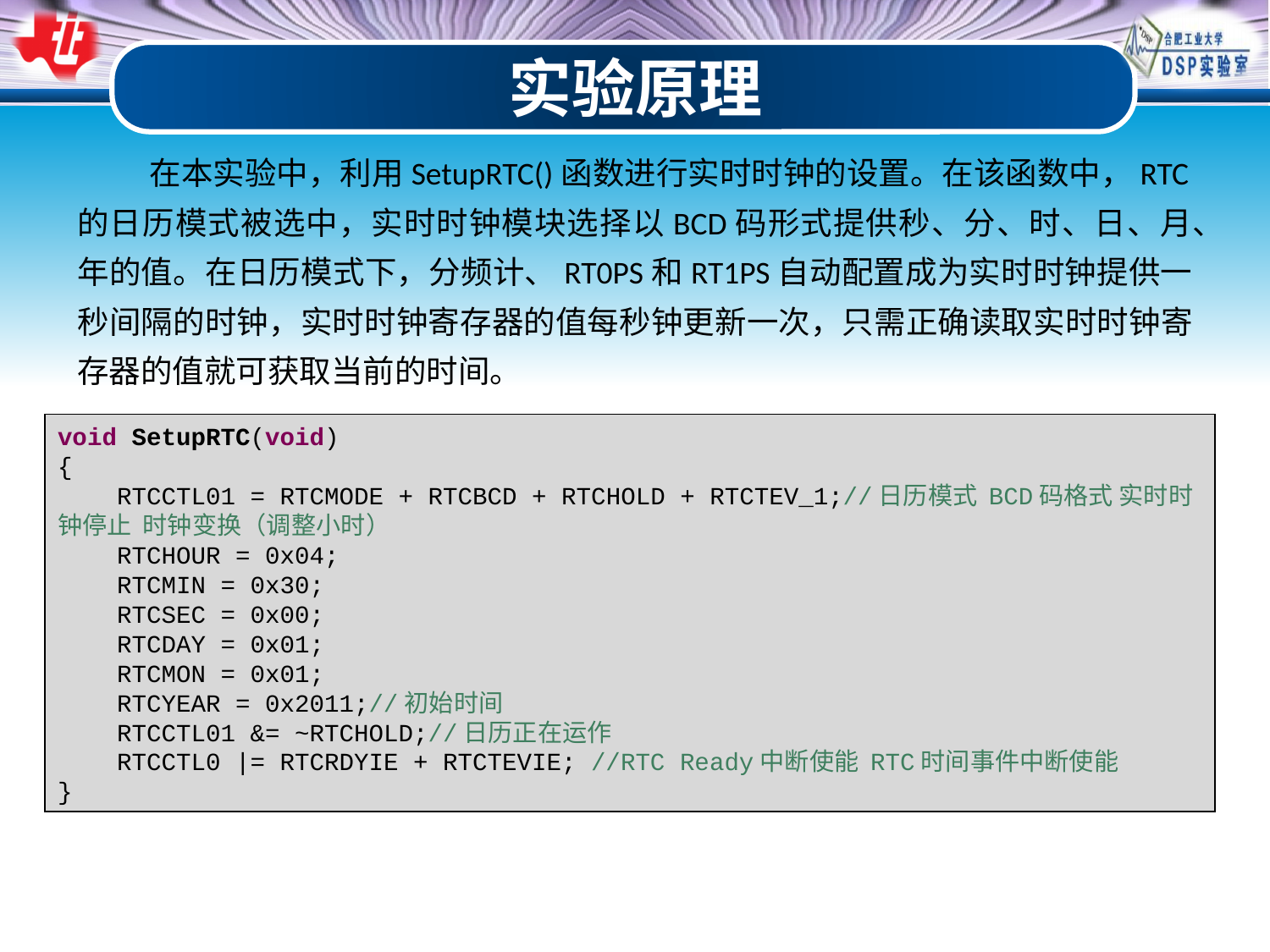

实验原理
         在本实验中，利用SetupRTC()函数进行实时时钟的设置。在该函数中，RTC的日历模式被选中，实时时钟模块选择以BCD码形式提供秒、分、时、日、月、年的值。在日历模式下，分频计、RT0PS和RT1PS自动配置成为实时时钟提供一秒间隔的时钟，实时时钟寄存器的值每秒钟更新一次，只需正确读取实时时钟寄存器的值就可获取当前的时间。
void SetupRTC(void)
{
    RTCCTL01 = RTCMODE + RTCBCD + RTCHOLD + RTCTEV_1;//日历模式 BCD码格式 实时时钟停止  时钟变换（调整小时）
    RTCHOUR = 0x04;
    RTCMIN = 0x30;
    RTCSEC = 0x00;
    RTCDAY = 0x01;
    RTCMON = 0x01;
    RTCYEAR = 0x2011;//初始时间
    RTCCTL01 &= ~RTCHOLD;//日历正在运作
    RTCCTL0 |= RTCRDYIE + RTCTEVIE; //RTC Ready中断使能 RTC时间事件中断使能
}